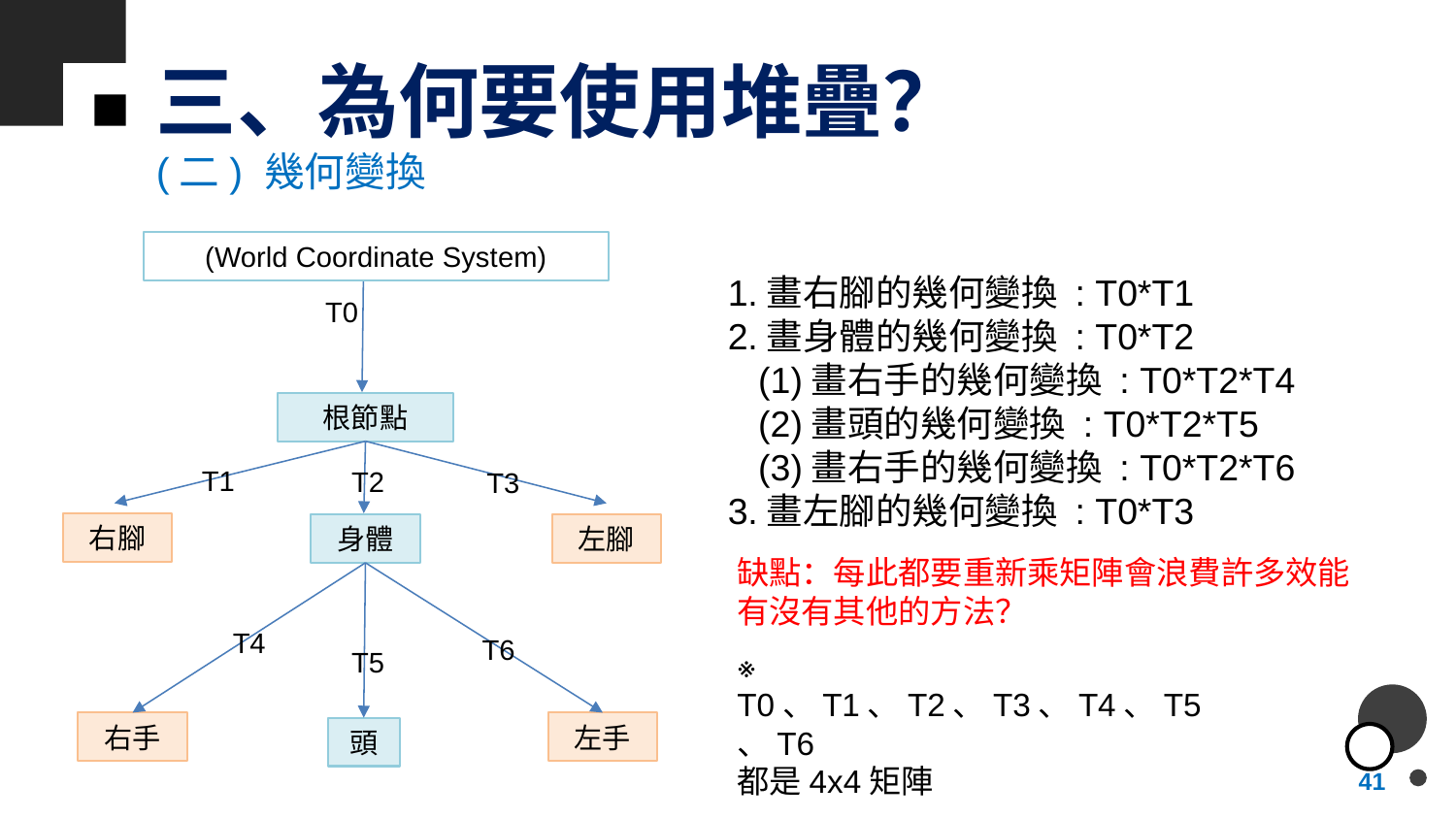

# 三、為何要使用堆疊？
(二) 幾何變換
(World Coordinate System)
T0
根節點
T1
T2
T3
右腳
身體
左腳
T4
T6
T5
右手
左手
頭
1.畫右腳的幾何變換 : T0*T1
2.畫身體的幾何變換 : T0*T2
   (1)畫右手的幾何變換 : T0*T2*T4
   (2)畫頭的幾何變換 : T0*T2*T5
   (3)畫右手的幾何變換 : T0*T2*T6
3.畫左腳的幾何變換 : T0*T3
缺點：每此都要重新乘矩陣會浪費許多效能
有沒有其他的方法？
※ T0、T1、T2、T3、T4、T5、T6
都是4x4矩陣

41